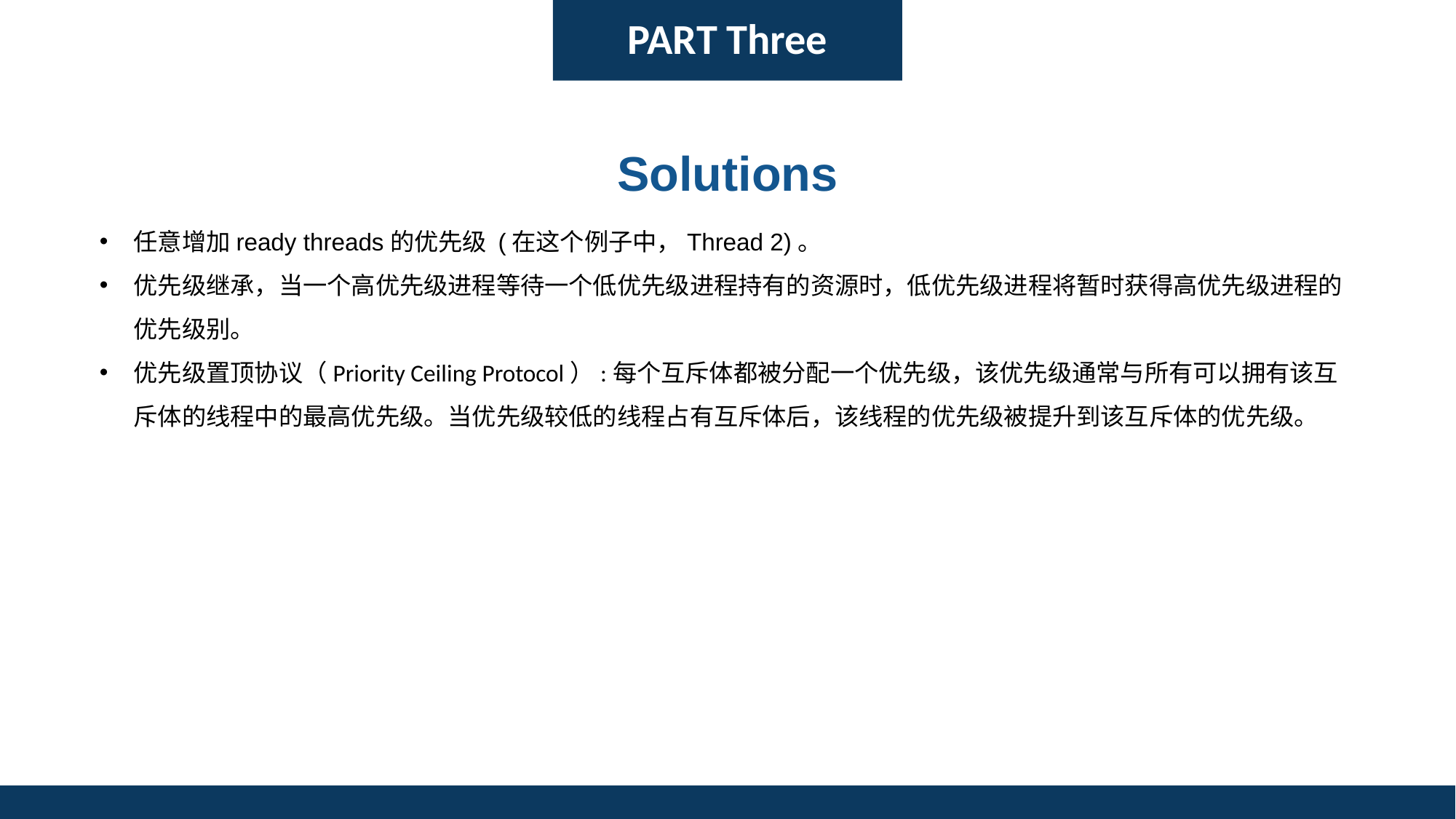

PART Three
Solutions
任意增加ready threads的优先级 (在这个例子中，Thread 2)。
优先级继承，当一个高优先级进程等待一个低优先级进程持有的资源时，低优先级进程将暂时获得高优先级进程的优先级别。
优先级置顶协议（Priority Ceiling Protocol）:每个互斥体都被分配一个优先级，该优先级通常与所有可以拥有该互斥体的线程中的最高优先级。当优先级较低的线程占有互斥体后，该线程的优先级被提升到该互斥体的优先级。